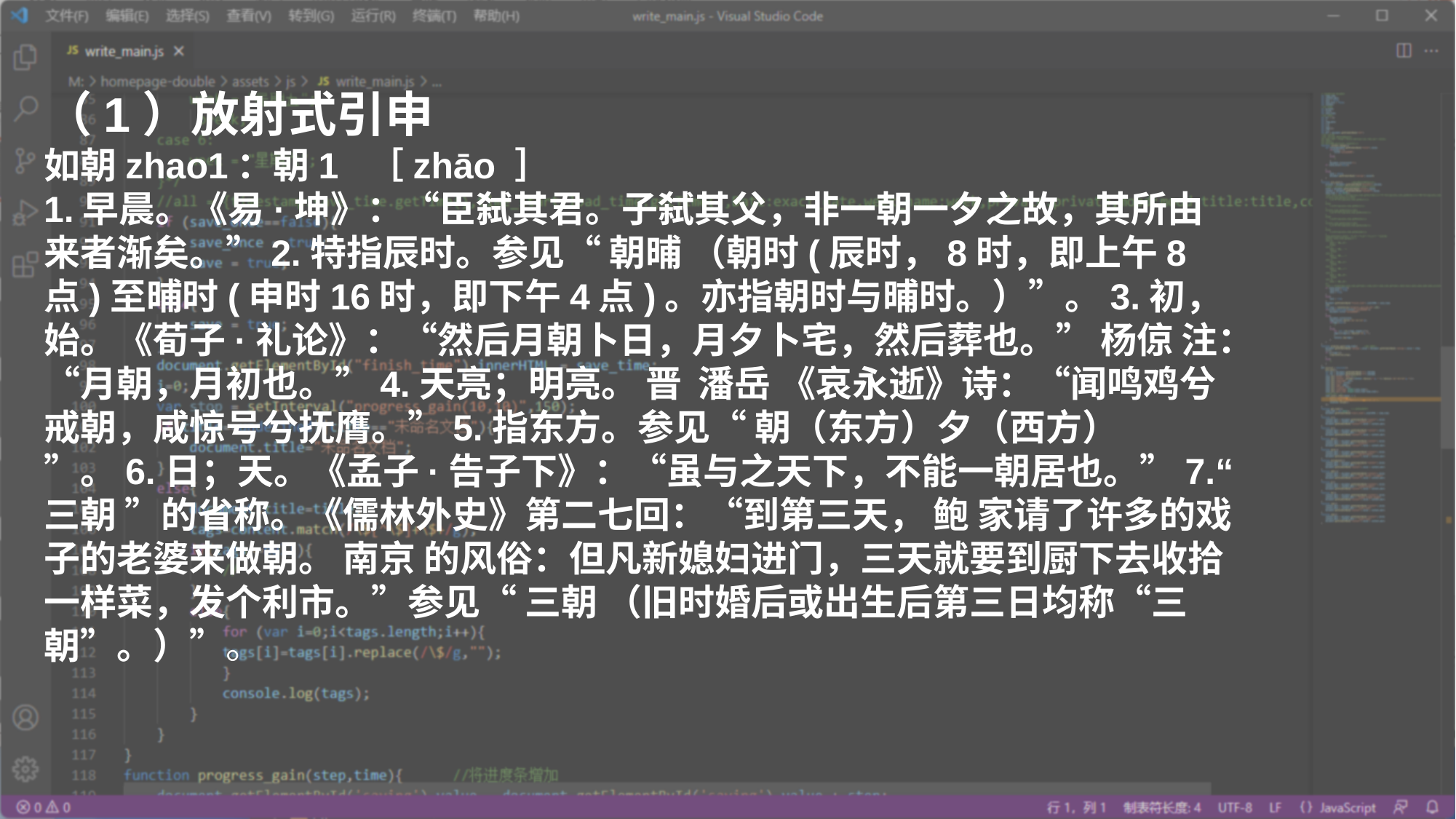

（1）放射式引申
如朝zhao1：朝1  ［zhāo ］
1.早晨。《易·坤》：“臣弑其君。子弑其父，非一朝一夕之故，其所由来者渐矣。”2.特指辰时。参见“ 朝晡 （朝时(辰时，8时，即上午8点)至晡时(申时16时，即下午4点)。亦指朝时与晡时。）”。3.初，始。《荀子·礼论》：“然后月朝卜日，月夕卜宅，然后葬也。” 杨倞 注：“月朝，月初也。”4.天亮；明亮。 晋  潘岳 《哀永逝》诗：“闻鸣鸡兮戒朝，咸惊号兮抚膺。”5.指东方。参见“ 朝（东方）夕（西方） ”。6.日；天。《孟子·告子下》：“虽与之天下，不能一朝居也。”7.“ 三朝 ”的省称。《儒林外史》第二七回：“到第三天， 鲍 家请了许多的戏子的老婆来做朝。 南京 的风俗：但凡新媳妇进门，三天就要到厨下去收拾一样菜，发个利市。”参见“ 三朝 （旧时婚后或出生后第三日均称“三朝”。）”。